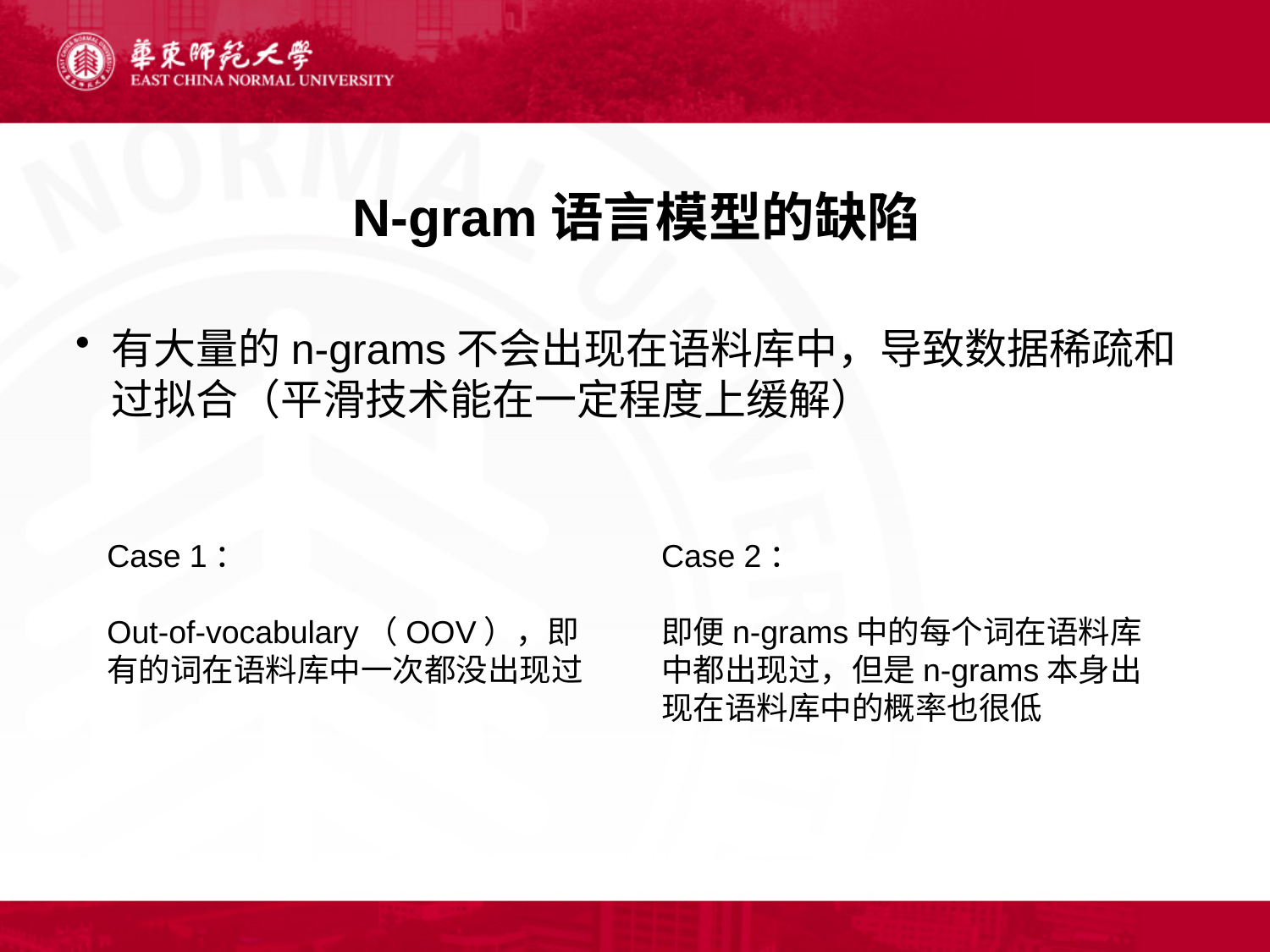

# N-gram语言模型的缺陷
有大量的n-grams不会出现在语料库中，导致数据稀疏和过拟合（平滑技术能在一定程度上缓解）
Case 1：

Out-of-vocabulary（OOV），即有的词在语料库中一次都没出现过
Case 2：

即便n-grams中的每个词在语料库中都出现过，但是n-grams本身出现在语料库中的概率也很低